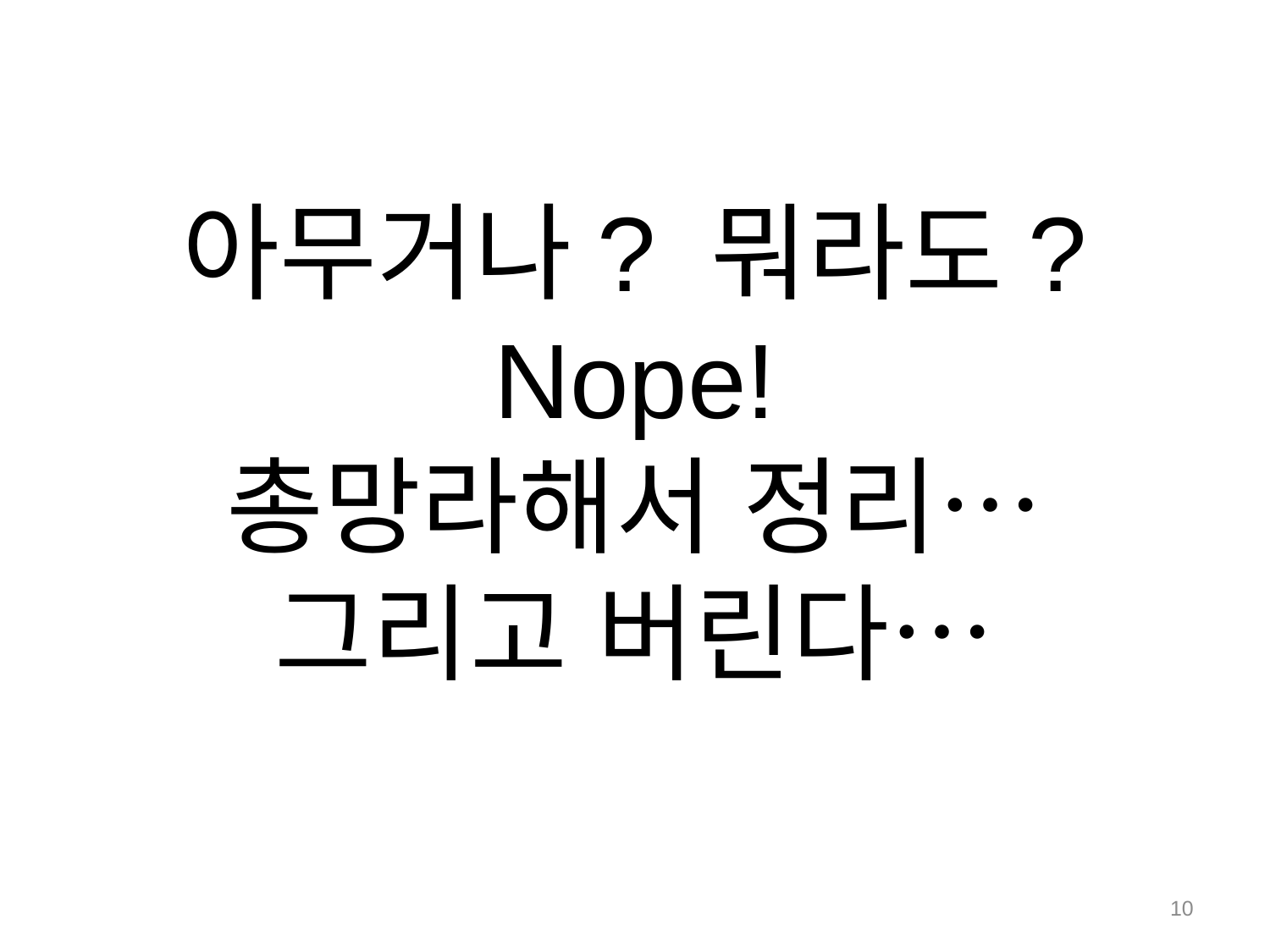

# 아무거나? 뭐라도? Nope! 총망라해서 정리… 그리고 버린다…
10